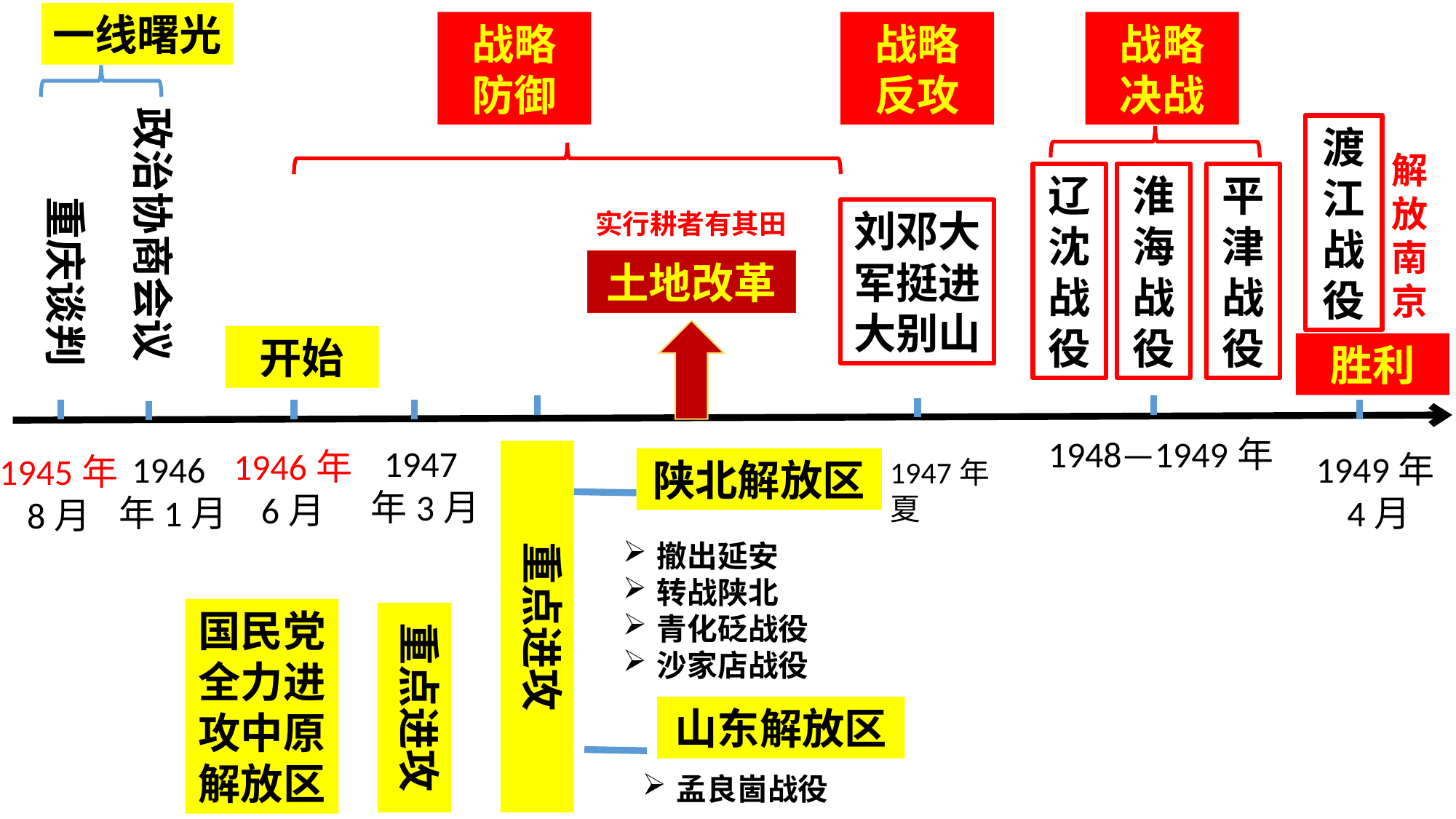

一线曙光
战略
防御
战略
反攻
战略
决战

政治协商会议
渡江战役
解放南京
辽沈战役
淮海战役
平津战役
重庆谈判
刘邓大军挺进大别山
实行耕者有其田
土地改革
开始
胜利

1948—1949年
1947年3月
1946年
6月
重点进攻
1949年4月
1946年1月
1945年
8月
陕北解放区
1947年夏
撤出延安
转战陕北
青化砭战役
沙家店战役
国民党全力进攻中原解放区
重点进攻
山东解放区
孟良崮战役